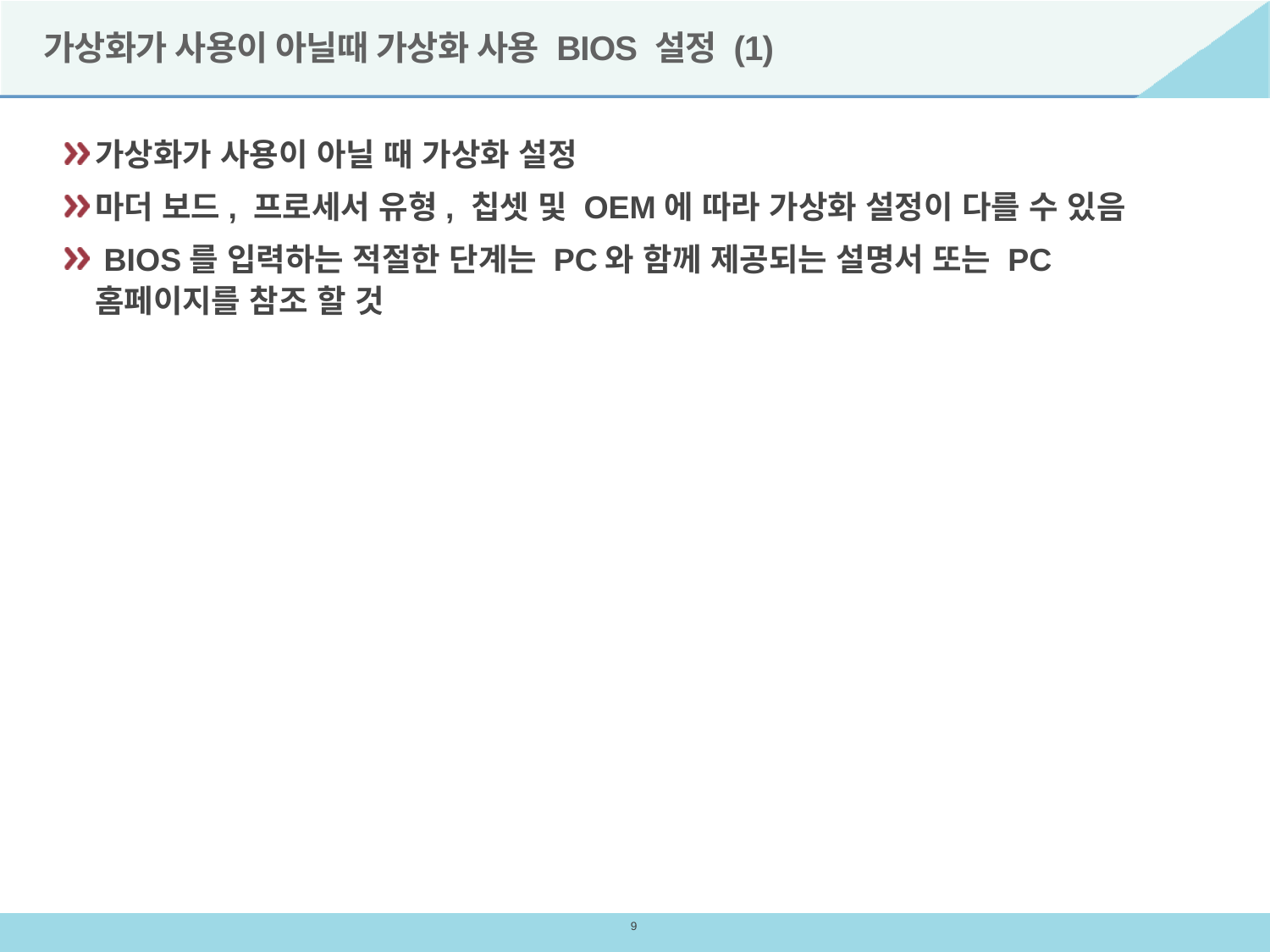

# 가상화가 사용이 아닐때 가상화 사용 BIOS 설정 (1)
가상화가 사용이 아닐 때 가상화 설정
마더 보드, 프로세서 유형, 칩셋 및 OEM에 따라 가상화 설정이 다를 수 있음
 BIOS를 입력하는 적절한 단계는 PC와 함께 제공되는 설명서 또는 PC 홈페이지를 참조 할 것